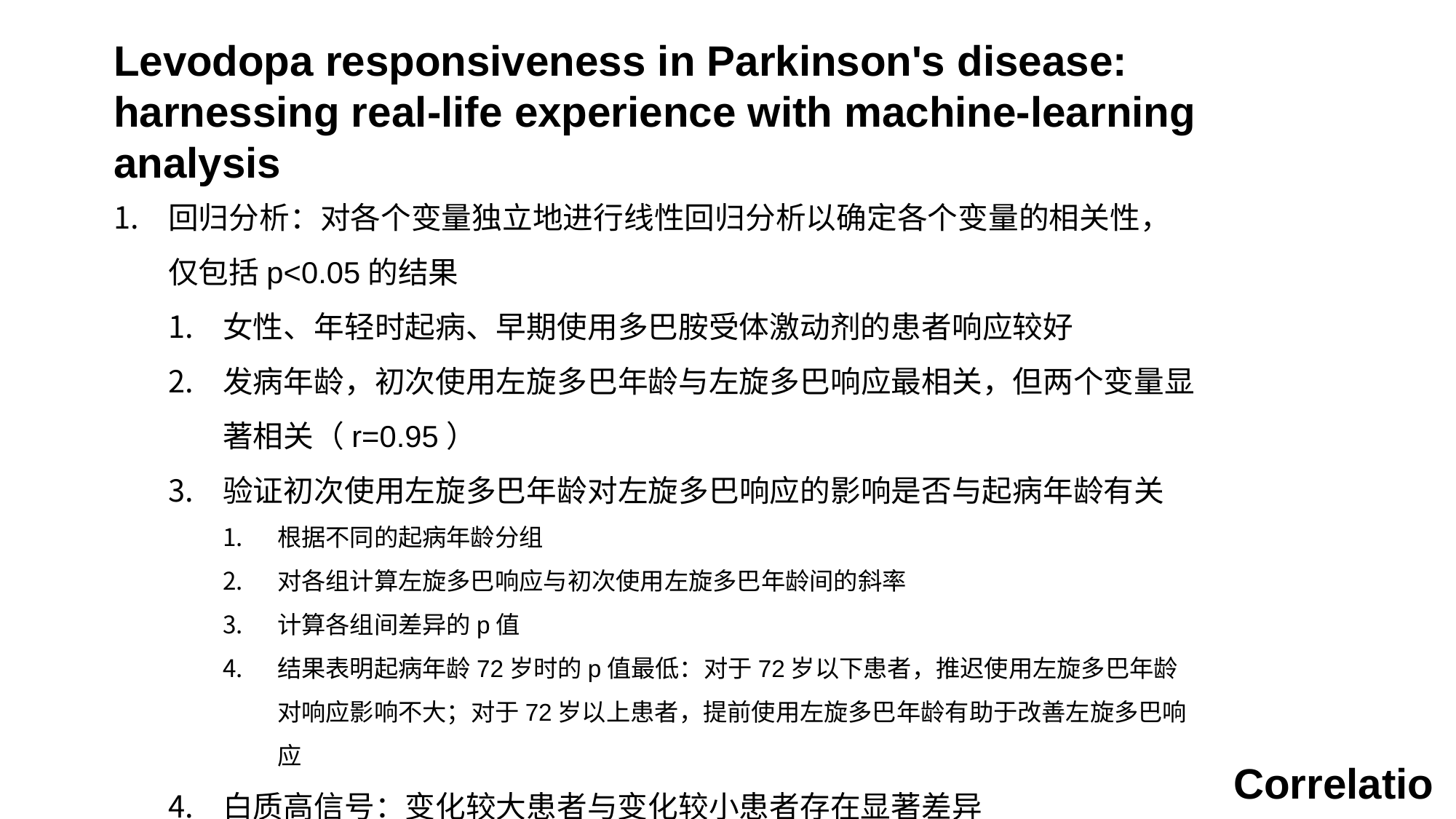

Levodopa responsiveness in Parkinson's disease: harnessing real-life experience with machine-learning analysis
回归分析：对各个变量独立地进行线性回归分析以确定各个变量的相关性，仅包括p<0.05的结果
女性、年轻时起病、早期使用多巴胺受体激动剂的患者响应较好
发病年龄，初次使用左旋多巴年龄与左旋多巴响应最相关，但两个变量显著相关（r=0.95）
验证初次使用左旋多巴年龄对左旋多巴响应的影响是否与起病年龄有关
根据不同的起病年龄分组
对各组计算左旋多巴响应与初次使用左旋多巴年龄间的斜率
计算各组间差异的p值
结果表明起病年龄72岁时的p值最低：对于72岁以下患者，推迟使用左旋多巴年龄对响应影响不大；对于72岁以上患者，提前使用左旋多巴年龄有助于改善左旋多巴响应
白质高信号：变化较大患者与变化较小患者存在显著差异
Correlation